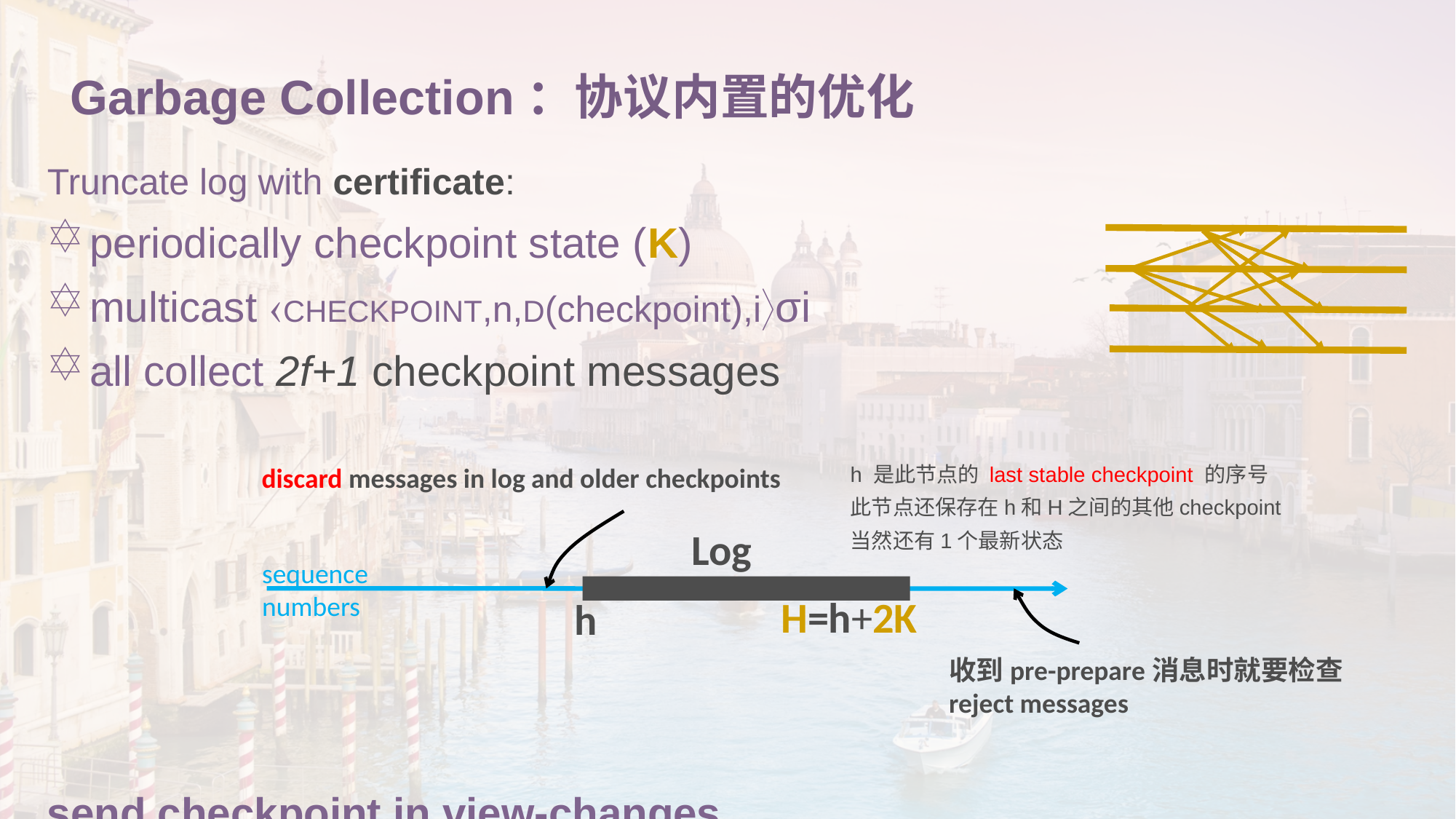

# Garbage Collection：协议内置的优化
Truncate log with certificate:
periodically checkpoint state (K)
multicast 〈CHECKPOINT,n,D(checkpoint),i〉σi
all collect 2f+1 checkpoint messages
send checkpoint in view-changes

h 是此节点的 last stable checkpoint 的序号
此节点还保存在h和H之间的其他checkpoint
当然还有1个最新状态
discard messages in log and older checkpoints

Log
sequence
numbers
H=h+2K
h

收到pre-prepare消息时就要检查
reject messages